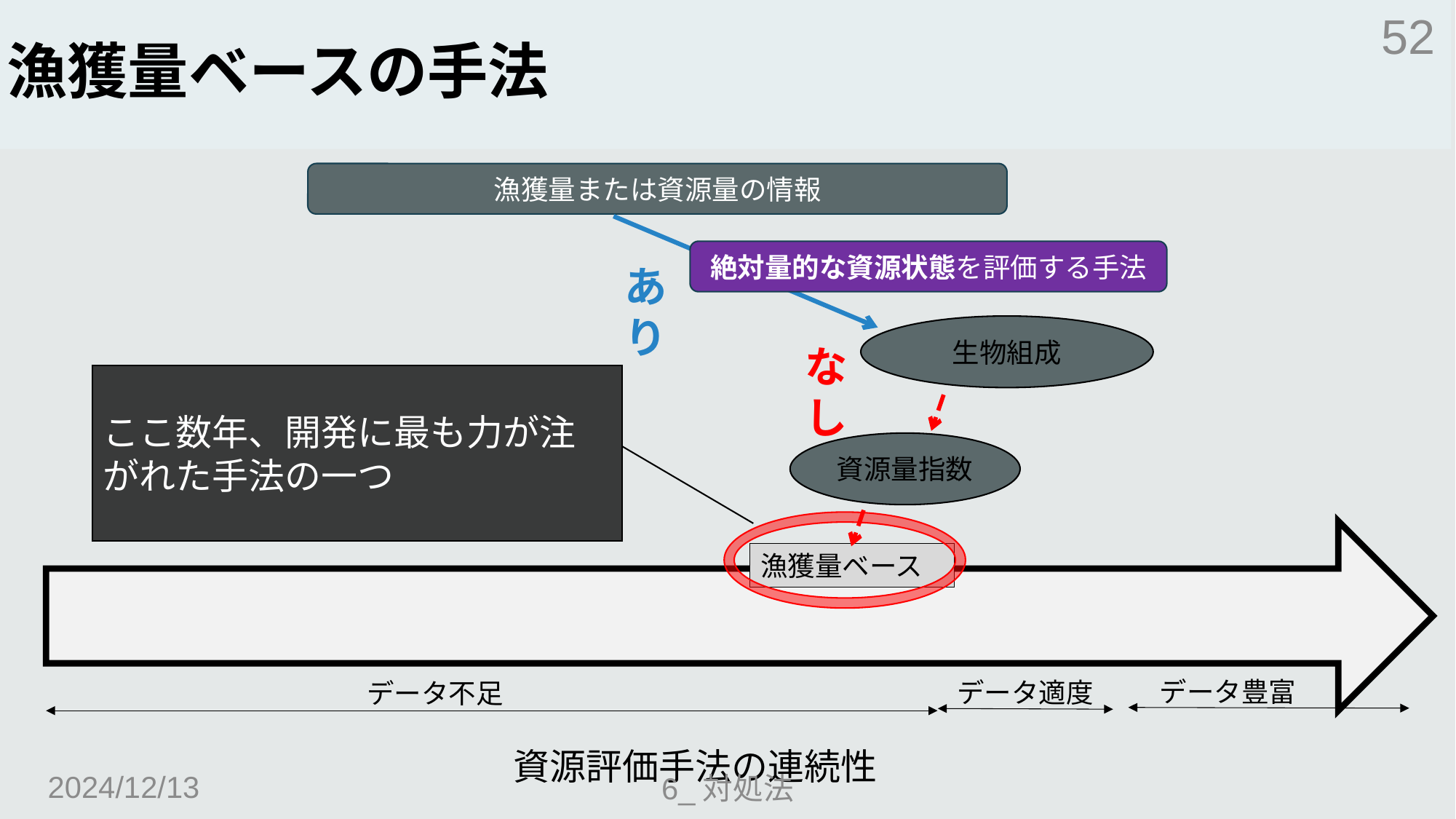

# 漁獲量ベースの手法
52
漁獲量または資源量の情報
絶対量的な資源状態を評価する手法
あり
生物組成
なし
ここ数年、開発に最も力が注がれた手法の一つ
資源量指数

漁獲量ベース
データ豊富
データ適度
データ不足
資源評価手法の連続性
2024/12/13
6_対処法